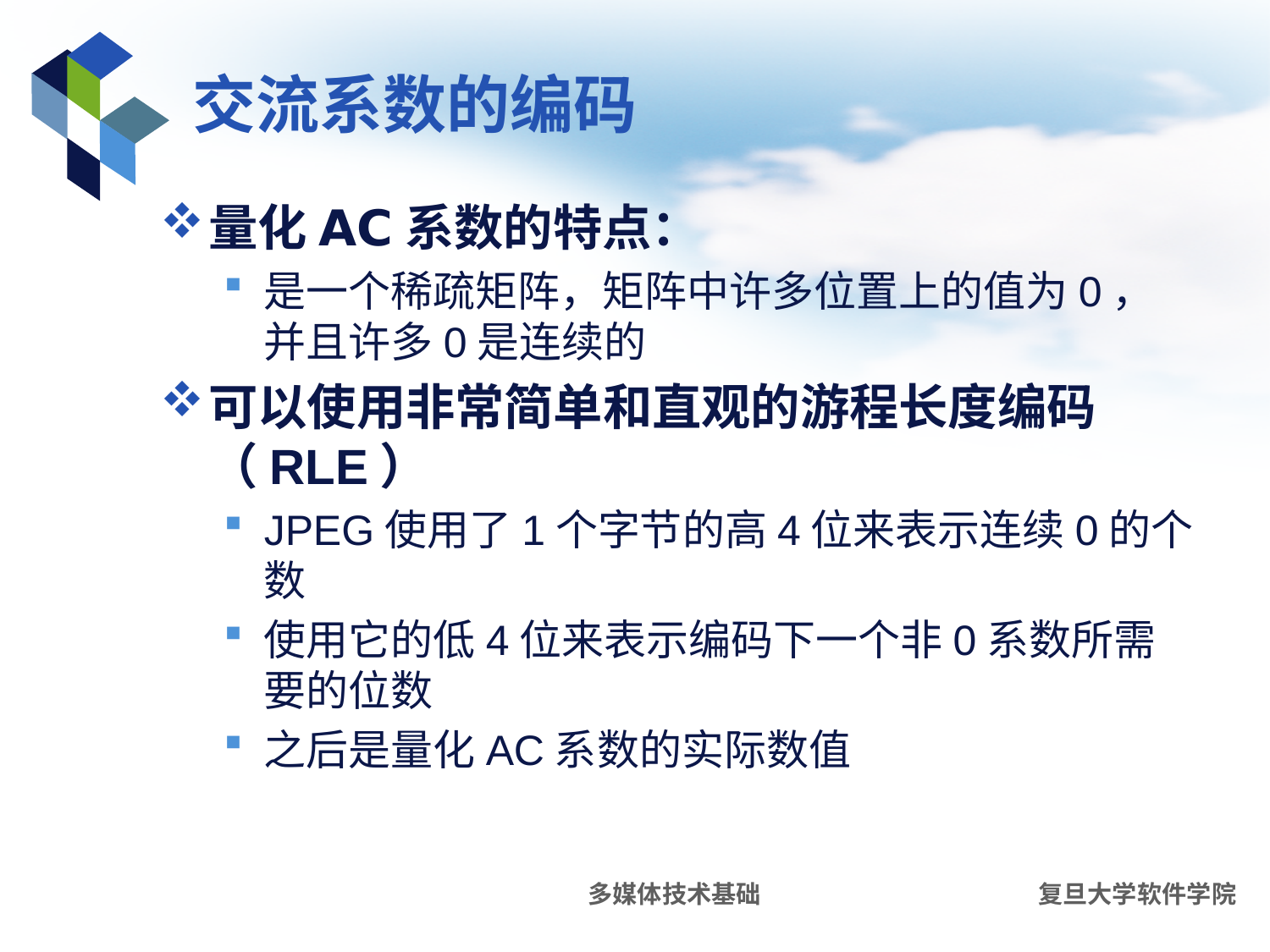

# 交流系数的编码
量化AC系数的特点：
是一个稀疏矩阵，矩阵中许多位置上的值为0，并且许多0是连续的
可以使用非常简单和直观的游程长度编码（RLE）
JPEG使用了1个字节的高4位来表示连续0的个数
使用它的低4位来表示编码下一个非0系数所需要的位数
之后是量化AC系数的实际数值

多媒体技术基础